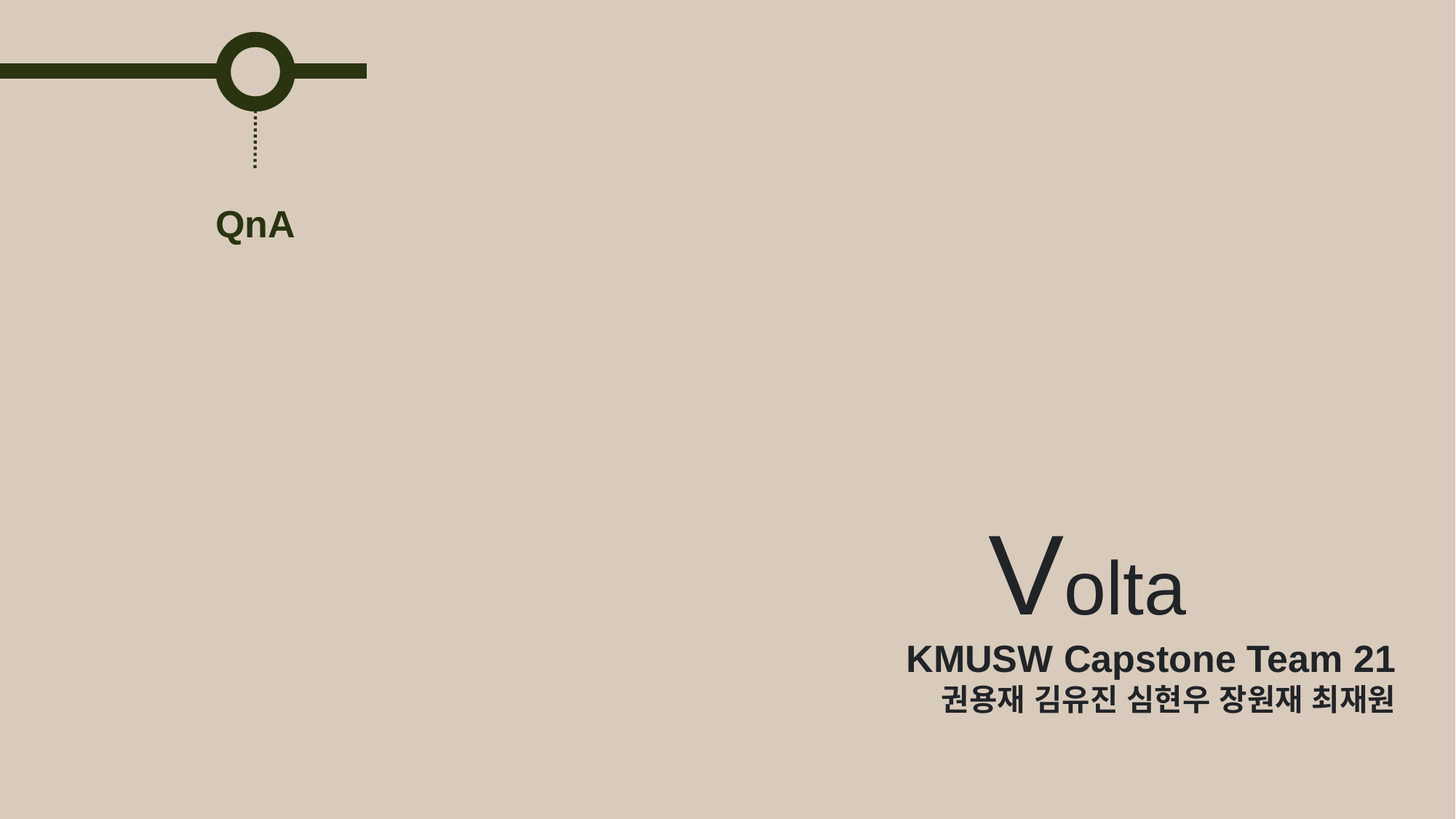

QnA
Volta
KMUSW Capstone Team 21
권용재 김유진 심현우 장원재 최재원